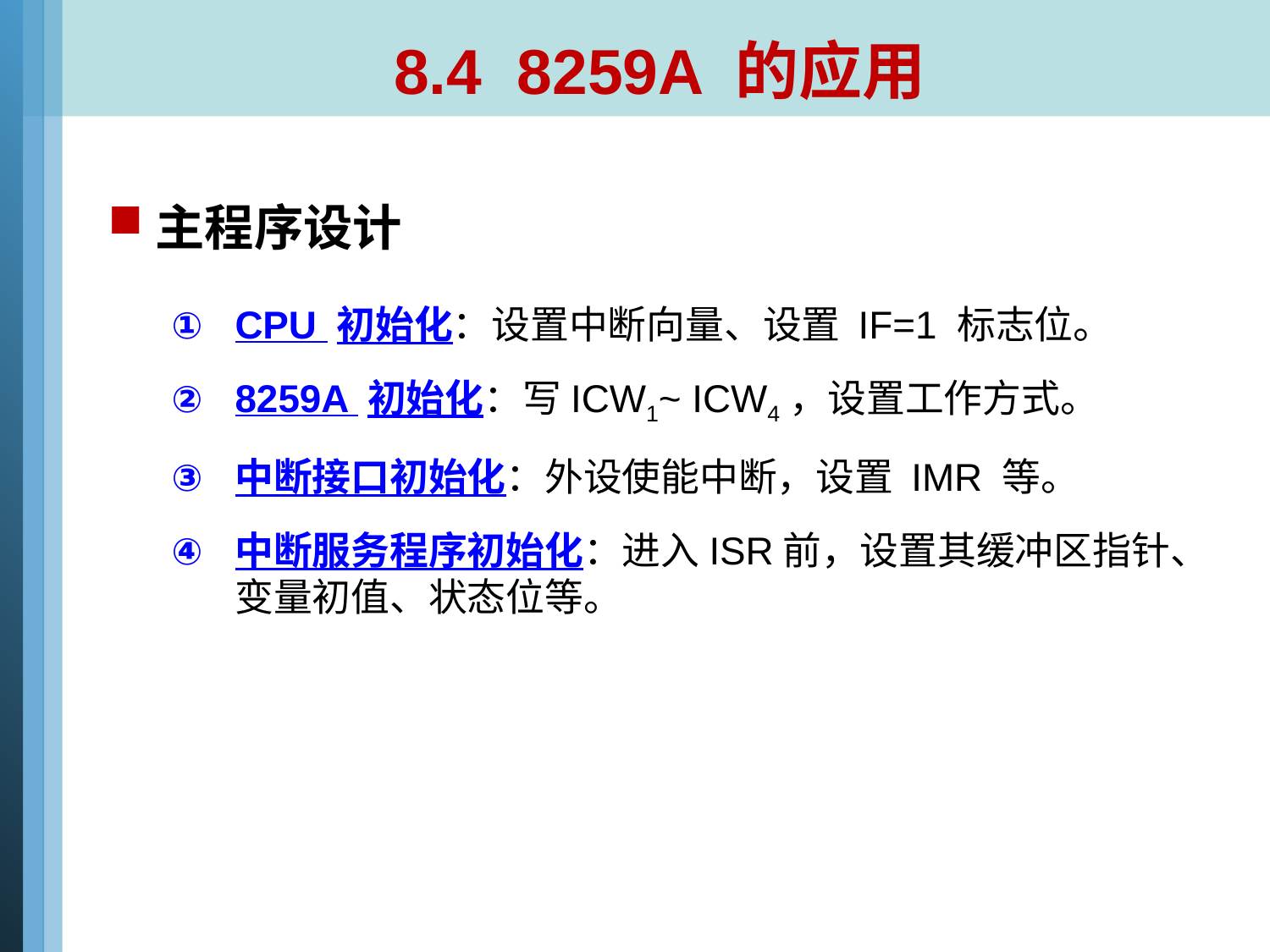

# 8.4  8259A 的应用
主程序设计
CPU 初始化：设置中断向量、设置 IF=1 标志位。
8259A 初始化：写ICW1~ ICW4，设置工作方式。
中断接口初始化：外设使能中断，设置 IMR 等。
中断服务程序初始化：进入ISR前，设置其缓冲区指针、变量初值、状态位等。
137